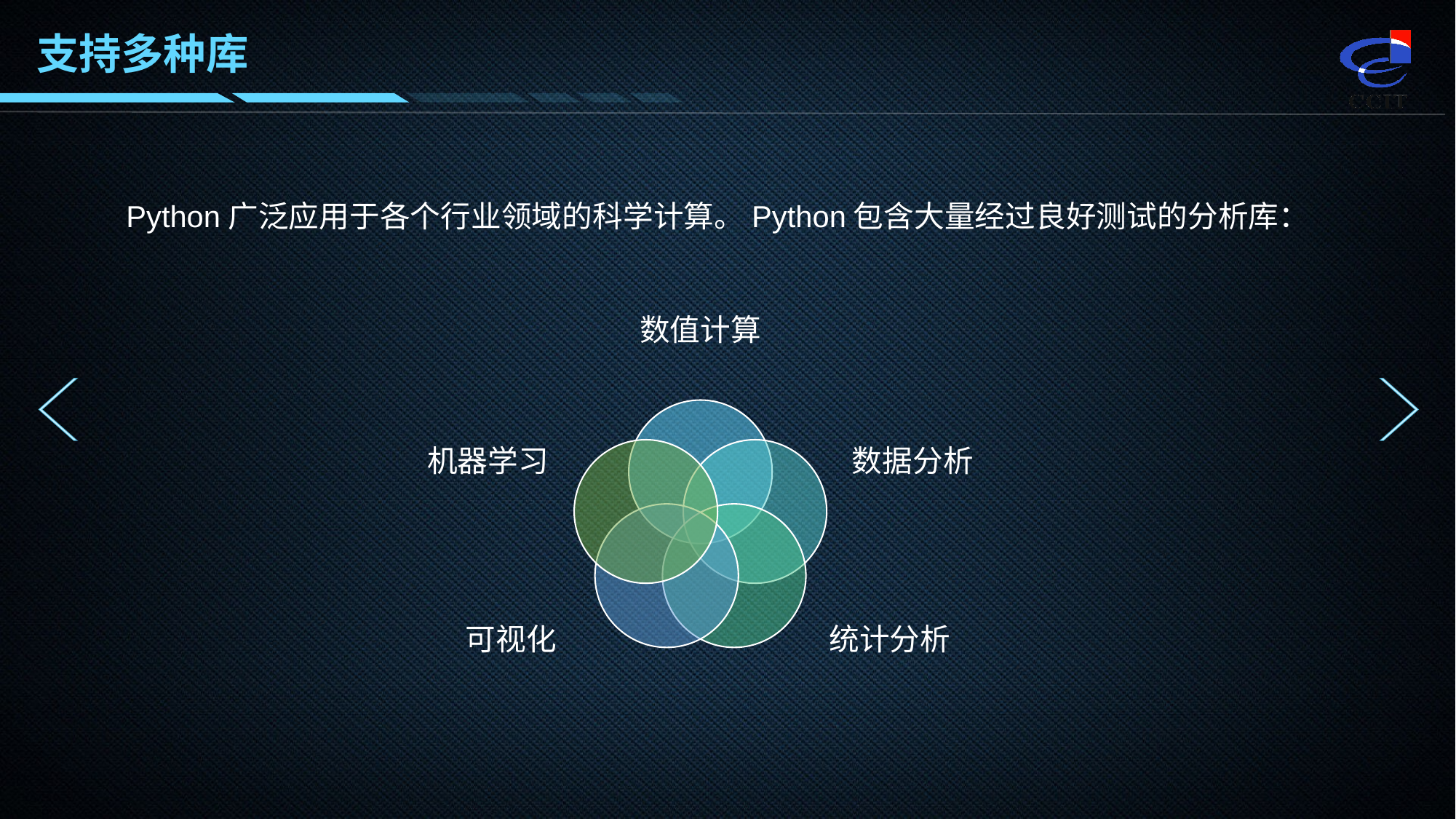

支持多种库

Python广泛应用于各个行业领域的科学计算。Python包含大量经过良好测试的分析库：
数值计算
数据分析
统计分析
可视化
机器学习